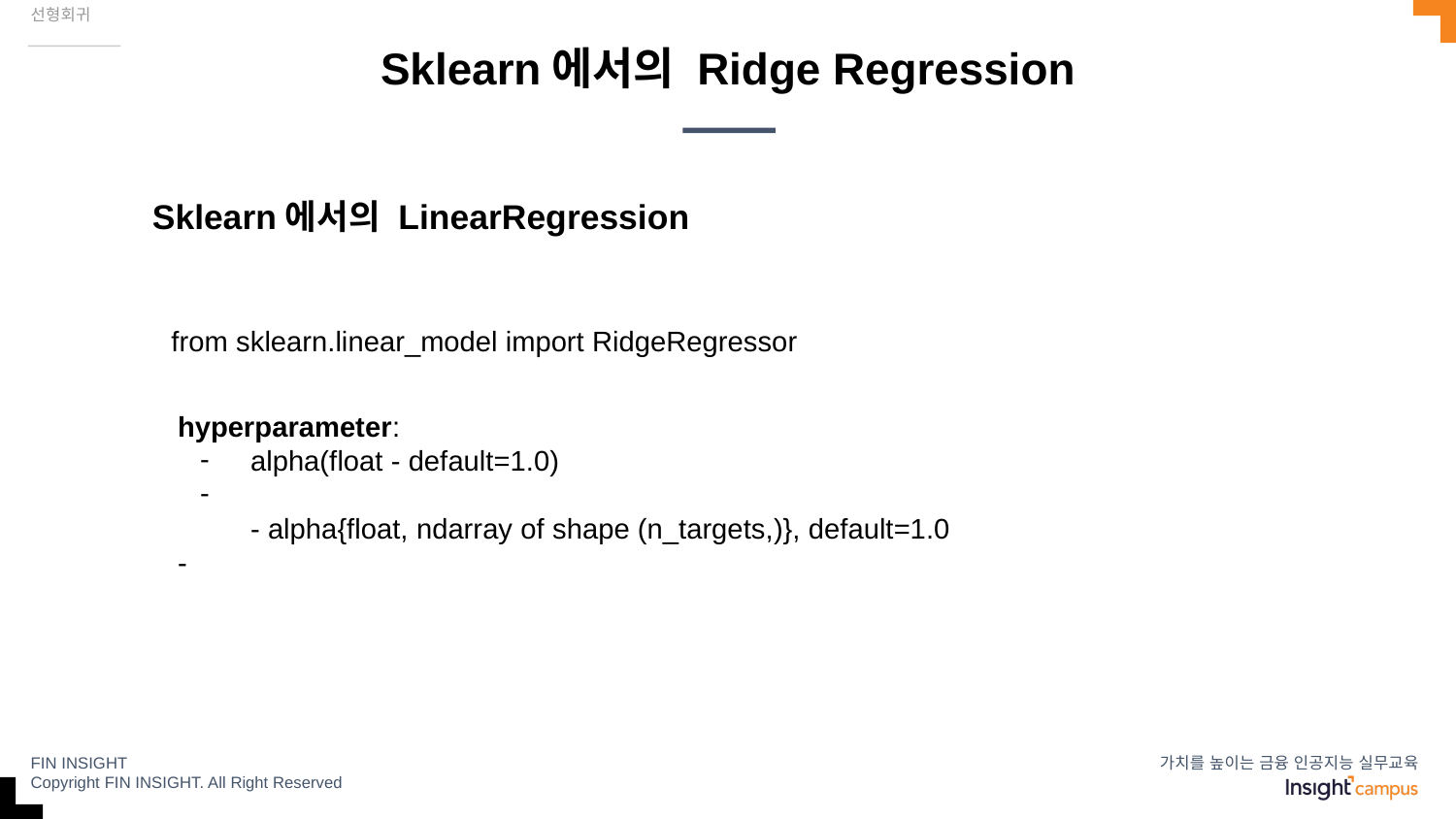

선형회귀
# Sklearn에서의 Ridge Regression
Sklearn에서의 LinearRegression
from sklearn.linear_model import RidgeRegressor
hyperparameter:
alpha(float - default=1.0)
- alpha{float, ndarray of shape (n_targets,)}, default=1.0
-